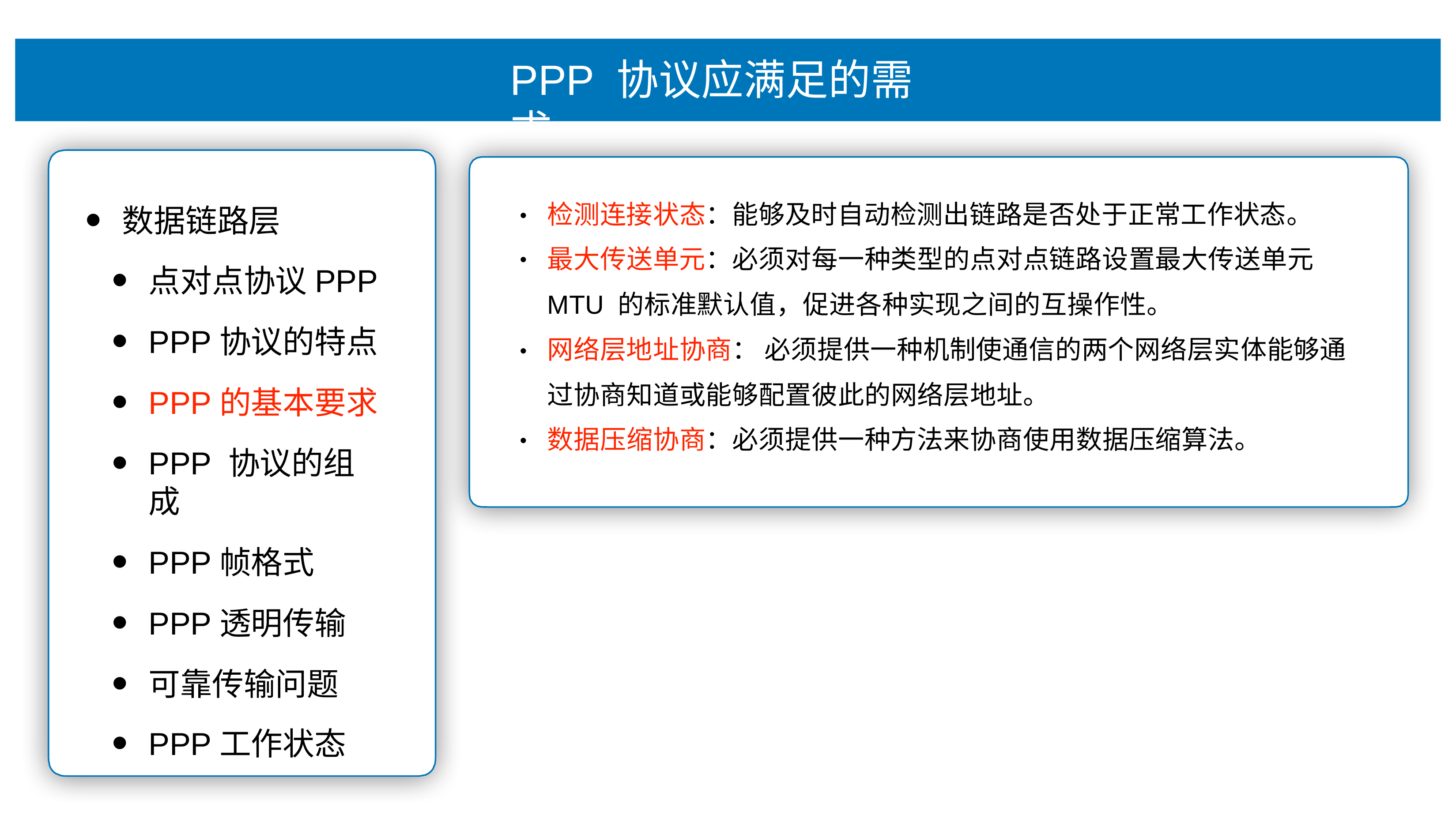

# PPP 协议应满⾜的需求

检测连接状态：能够及时⾃动检测出链路是否处于正常⼯作状态。 最⼤传送单元：必须对每⼀种类型的点对点链路设置最⼤传送单元
MTU 的标准默认值，促进各种实现之间的互操作性。
⽹络层地址协商： 必须提供⼀种机制使通信的两个⽹络层实体能够通 过协商知道或能够配置彼此的⽹络层地址。
数据压缩协商：必须提供⼀种⽅法来协商使⽤数据压缩算法。
数据链路层
点对点协议PPP
PPP协议的特点
PPP的基本要求
PPP 协议的组成
PPP帧格式
PPP透明传输
可靠传输问题
PPP⼯作状态
•
•
•
•